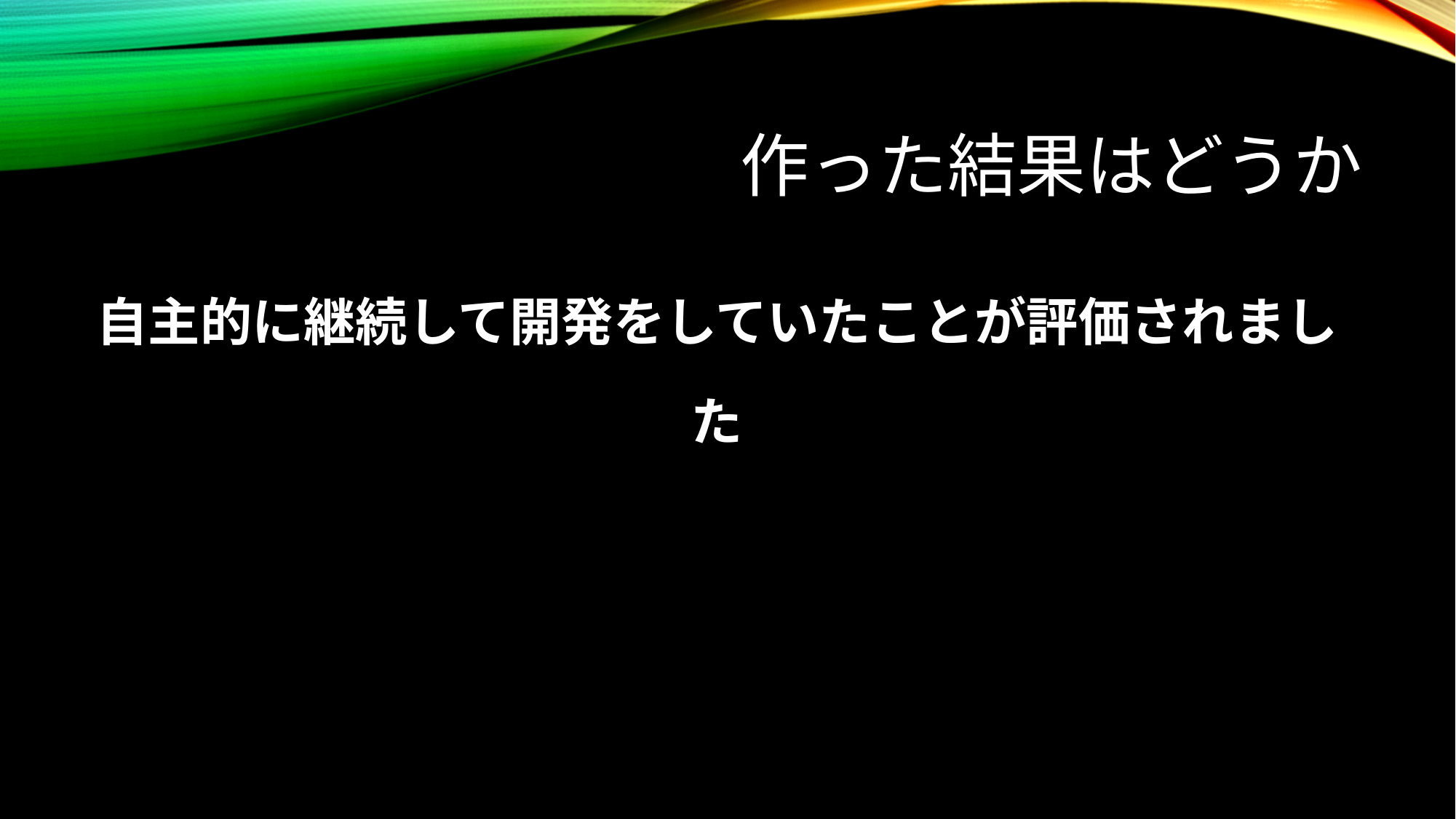

# 作った結果はどうか
自主的に継続して開発をしていたことが評価されました